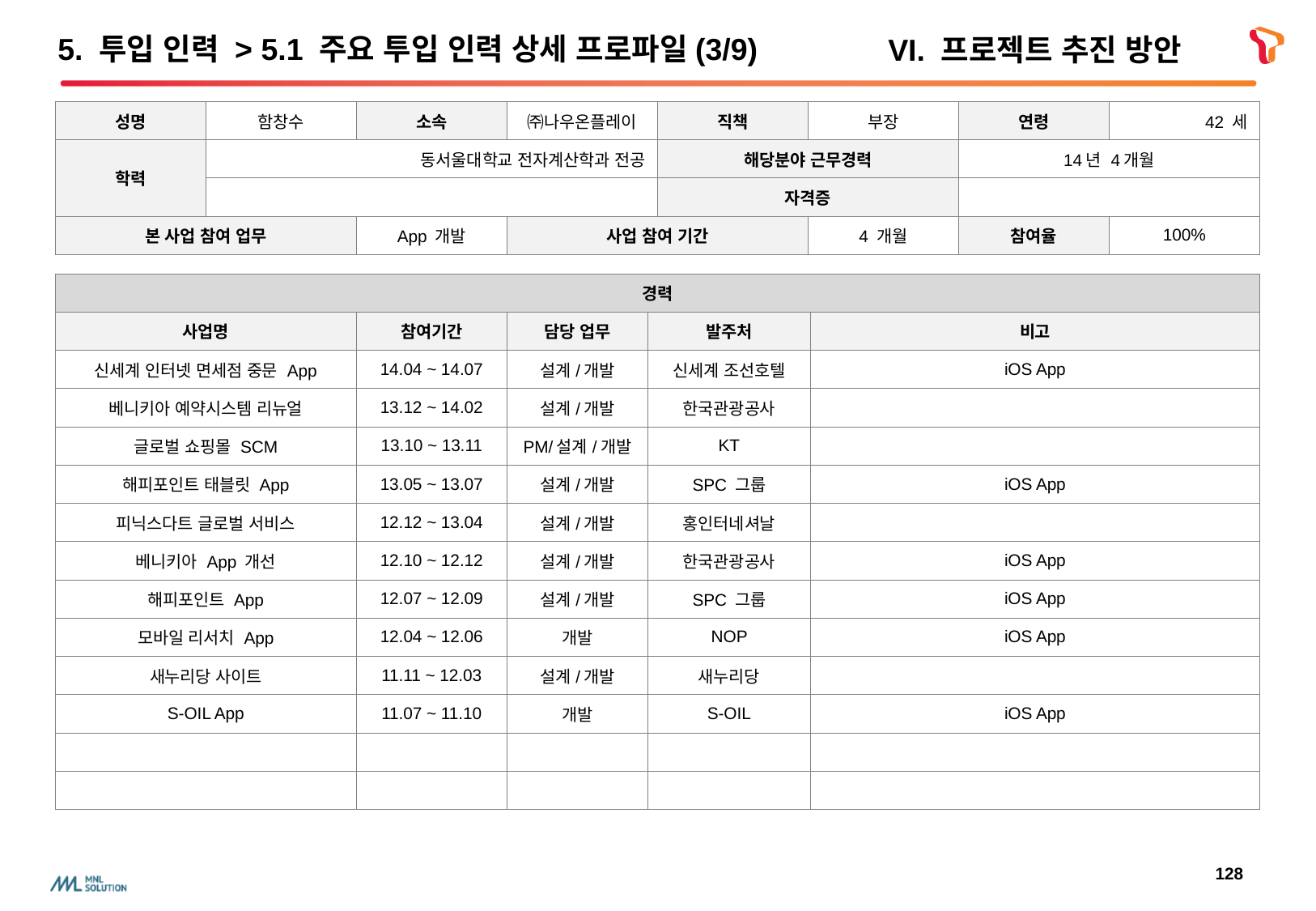

# 5. 투입 인력 > 5.1 주요 투입 인력 상세 프로파일(3/9)
VI. 프로젝트 추진 방안
| 성명 | 함창수 | 소속 | ㈜나우온플레이 | 직책 | 부장 | 연령 | 42 세 |
| --- | --- | --- | --- | --- | --- | --- | --- |
| 학력 | 동서울대학교 전자계산학과 전공 |  |  | 해당분야 근무경력 |  | 14년 4개월 |  |
|  |  |  |  | 자격증 |  |  |  |
| 본 사업 참여 업무 |  | App 개발 | 사업 참여 기간 |  | 4 개월 | 참여율 | 100% |
| 경력 |  |  |  |  |
| --- | --- | --- | --- | --- |
| 사업명 | 참여기간 | 담당 업무 | 발주처 | 비고 |
| 신세계 인터넷 면세점 중문 App | 14.04 ~ 14.07 | 설계/개발 | 신세계 조선호텔 | iOS App |
| 베니키아 예약시스템 리뉴얼 | 13.12 ~ 14.02 | 설계/개발 | 한국관광공사 |  |
| 글로벌 쇼핑몰 SCM | 13.10 ~ 13.11 | PM/설계/개발 | KT |  |
| 해피포인트 태블릿 App | 13.05 ~ 13.07 | 설계/개발 | SPC 그룹 | iOS App |
| 피닉스다트 글로벌 서비스 | 12.12 ~ 13.04 | 설계/개발 | 홍인터네셔날 |  |
| 베니키아 App 개선 | 12.10 ~ 12.12 | 설계/개발 | 한국관광공사 | iOS App |
| 해피포인트 App | 12.07 ~ 12.09 | 설계/개발 | SPC 그룹 | iOS App |
| 모바일 리서치 App | 12.04 ~ 12.06 | 개발 | NOP | iOS App |
| 새누리당 사이트 | 11.11 ~ 12.03 | 설계/개발 | 새누리당 |  |
| S-OIL App | 11.07 ~ 11.10 | 개발 | S-OIL | iOS App |
|  |  |  |  |  |
|  |  |  |  |  |